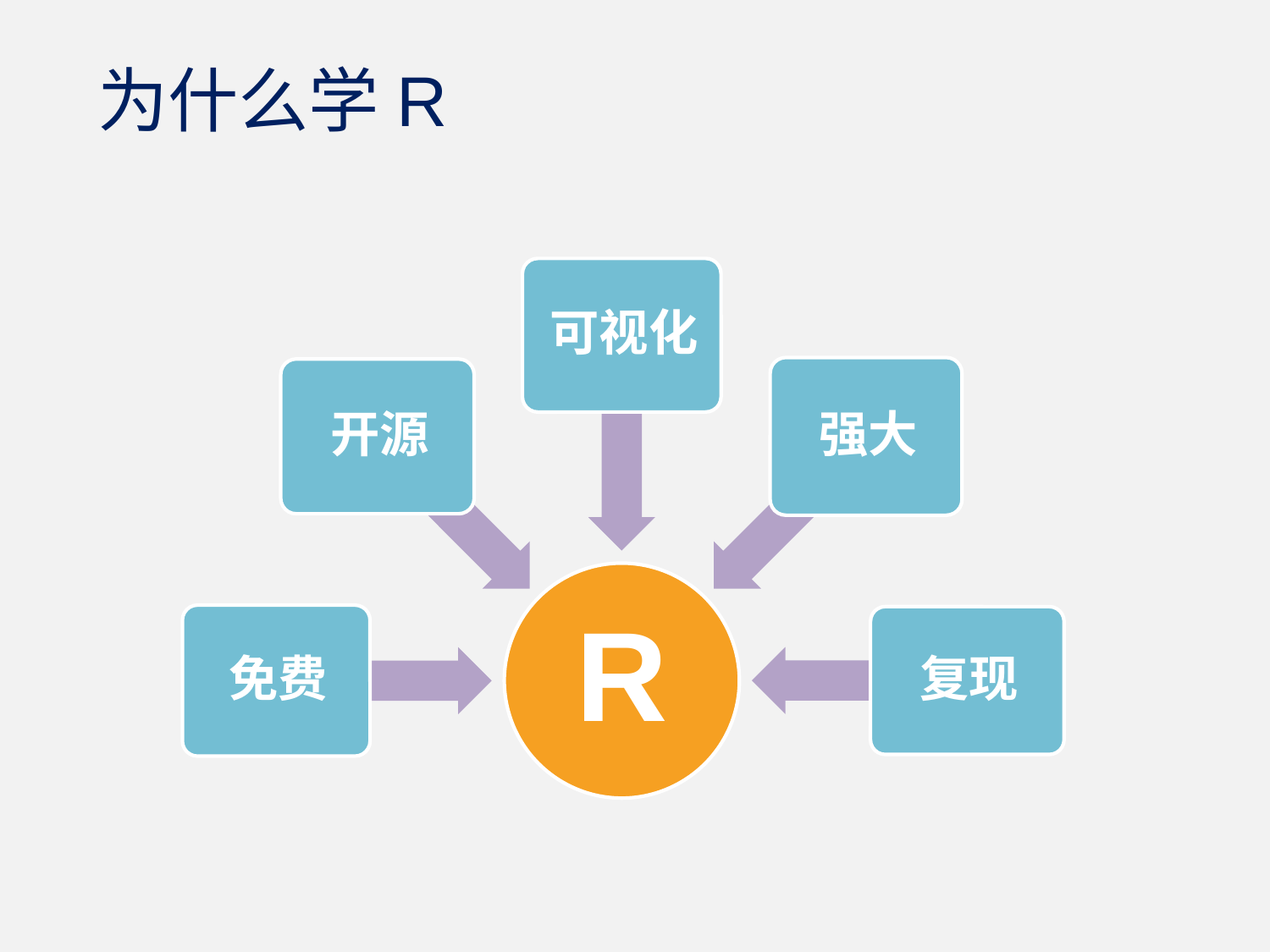

为什么学R
R
免费
开源
可视化
强大
复现